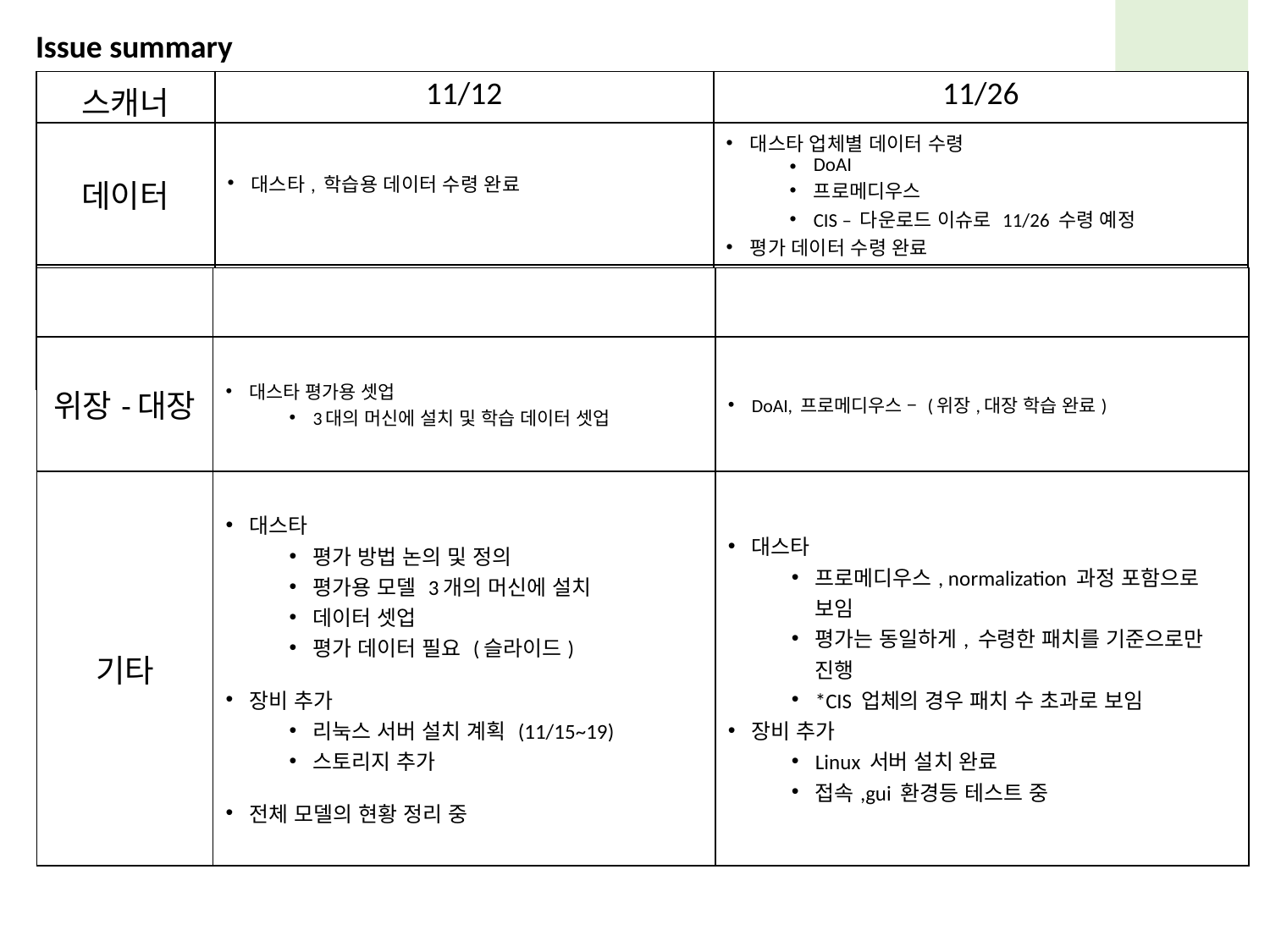

Issue summary
| 스캐너 | 11/12 | 11/26 |
| --- | --- | --- |
| 데이터 | 대스타, 학습용 데이터 수령 완료 | 대스타 업체별 데이터 수령 DoAI 프로메디우스 CIS – 다운로드 이슈로 11/26 수령 예정 평가 데이터 수령 완료 |
|  |  |  |
|  |  |  |
| --- | --- | --- |
| 위장-대장 | 대스타 평가용 셋업 3대의 머신에 설치 및 학습 데이터 셋업 | DoAI, 프로메디우스 – (위장,대장 학습 완료) |
| 기타 | 대스타 평가 방법 논의 및 정의 평가용 모델 3개의 머신에 설치 데이터 셋업 평가 데이터 필요 (슬라이드) 장비 추가 리눅스 서버 설치 계획 (11/15~19) 스토리지 추가 전체 모델의 현황 정리 중 | 대스타 프로메디우스, normalization 과정 포함으로 보임 평가는 동일하게, 수령한 패치를 기준으로만 진행 \*CIS 업체의 경우 패치 수 초과로 보임 장비 추가 Linux 서버 설치 완료 접속,gui 환경등 테스트 중 |